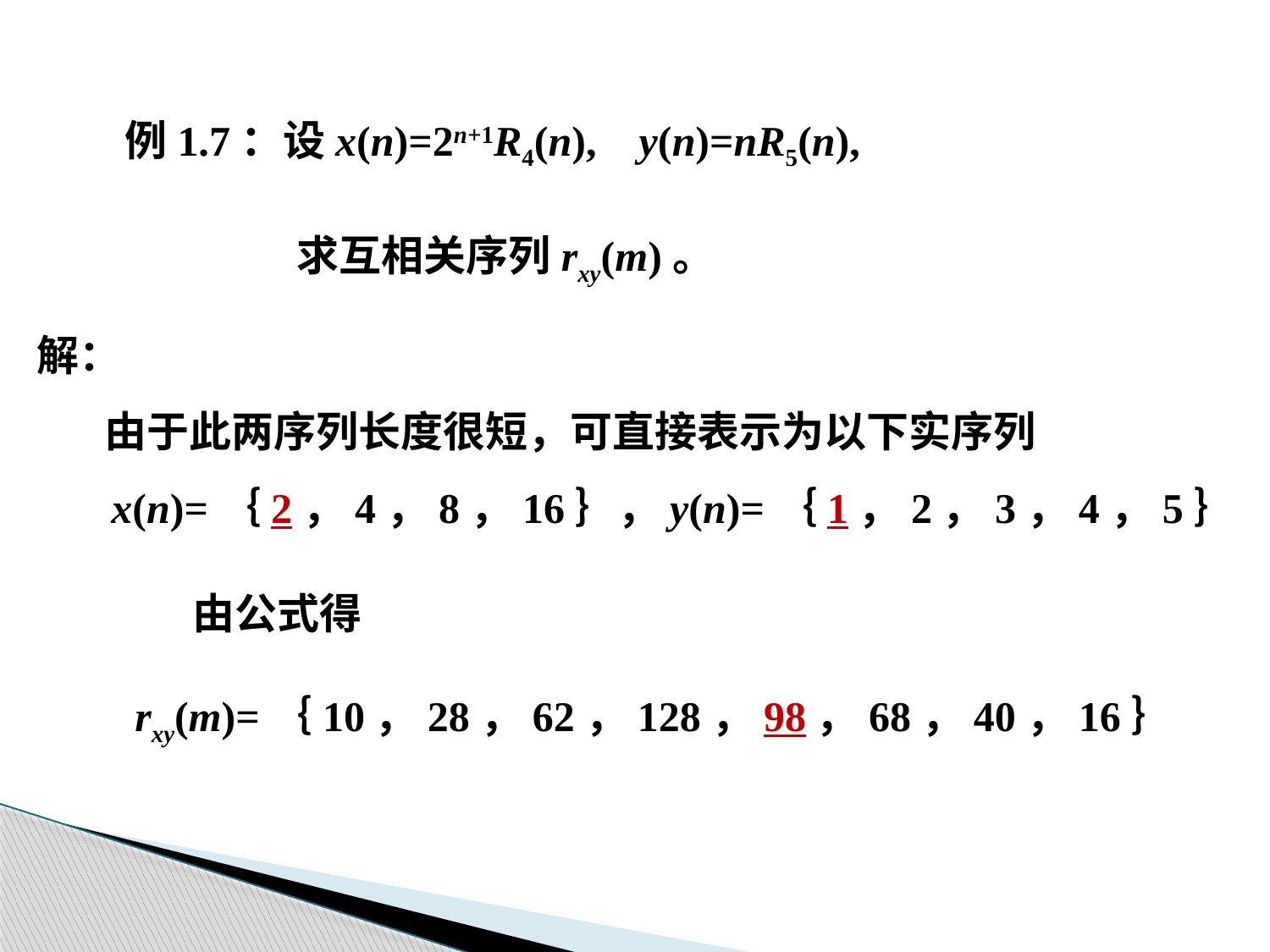

例1.7：设x(n)=2n+1R4(n),    y(n)=nR5(n),
                 求互相关序列rxy(m)。
解：
      由于此两序列长度很短，可直接表示为以下实序列
       x(n)=｛2，4，8，16｝，y(n)=｛1，2，3，4，5｝
由公式得
rxy(m)=｛10，28，62，128，98，68，40，16｝